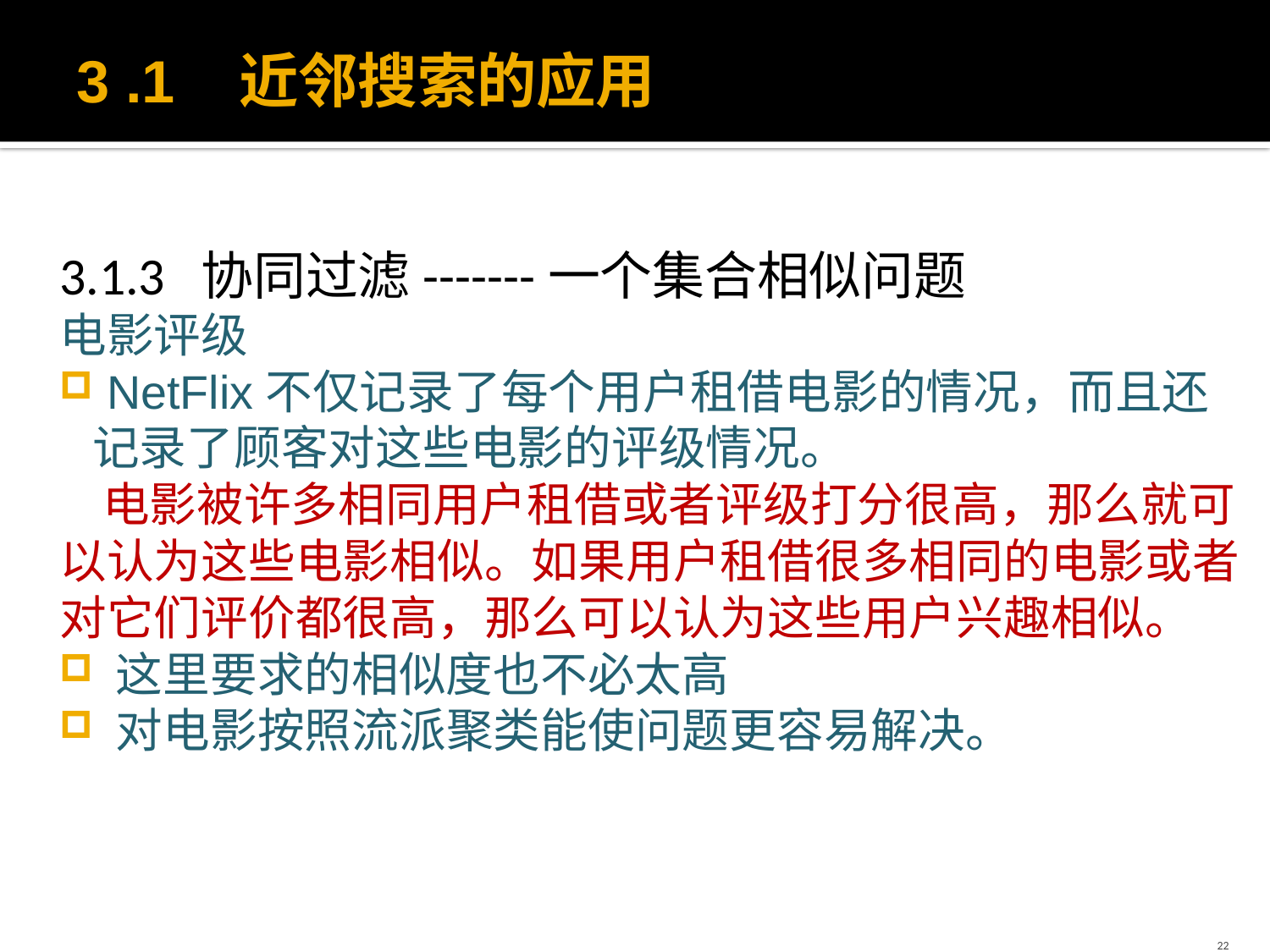

# 3 .1   近邻搜索的应用
3.1.3  协同过滤-------一个集合相似问题
电影评级
 NetFlix不仅记录了每个用户租借电影的情况，而且还记录了顾客对这些电影的评级情况。
   电影被许多相同用户租借或者评级打分很高，那么就可以认为这些电影相似。如果用户租借很多相同的电影或者对它们评价都很高，那么可以认为这些用户兴趣相似。
 这里要求的相似度也不必太高
 对电影按照流派聚类能使问题更容易解决。
22